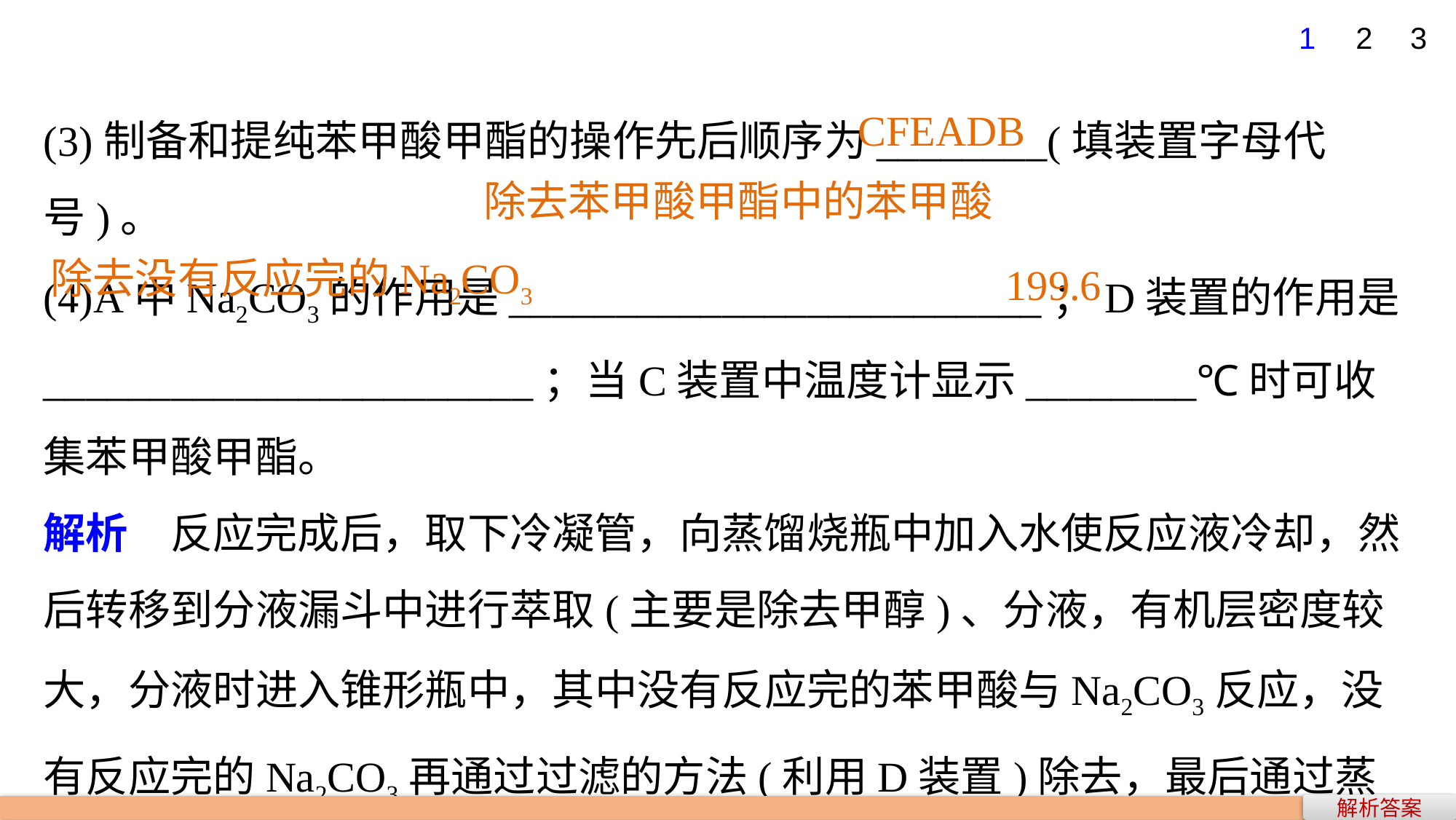

1
2
3
(3)制备和提纯苯甲酸甲酯的操作先后顺序为________(填装置字母代号)。
(4)A中Na2CO3的作用是_________________________；D装置的作用是_______________________；当C装置中温度计显示________℃时可收集苯甲酸甲酯。
解析    反应完成后，取下冷凝管，向蒸馏烧瓶中加入水使反应液冷却，然后转移到分液漏斗中进行萃取(主要是除去甲醇)、分液，有机层密度较大，分液时进入锥形瓶中，其中没有反应完的苯甲酸与Na2CO3反应，没有反应完的Na2CO3再通过过滤的方法(利用D装置)除去，最后通过蒸馏的方法得到苯甲酸甲酯，蒸馏时温度达到苯甲酸甲酯的沸点时即可开始收集。
CFEADB
除去苯甲酸甲酯中的苯甲酸
除去没有反应完的Na2CO3
199.6
解析答案